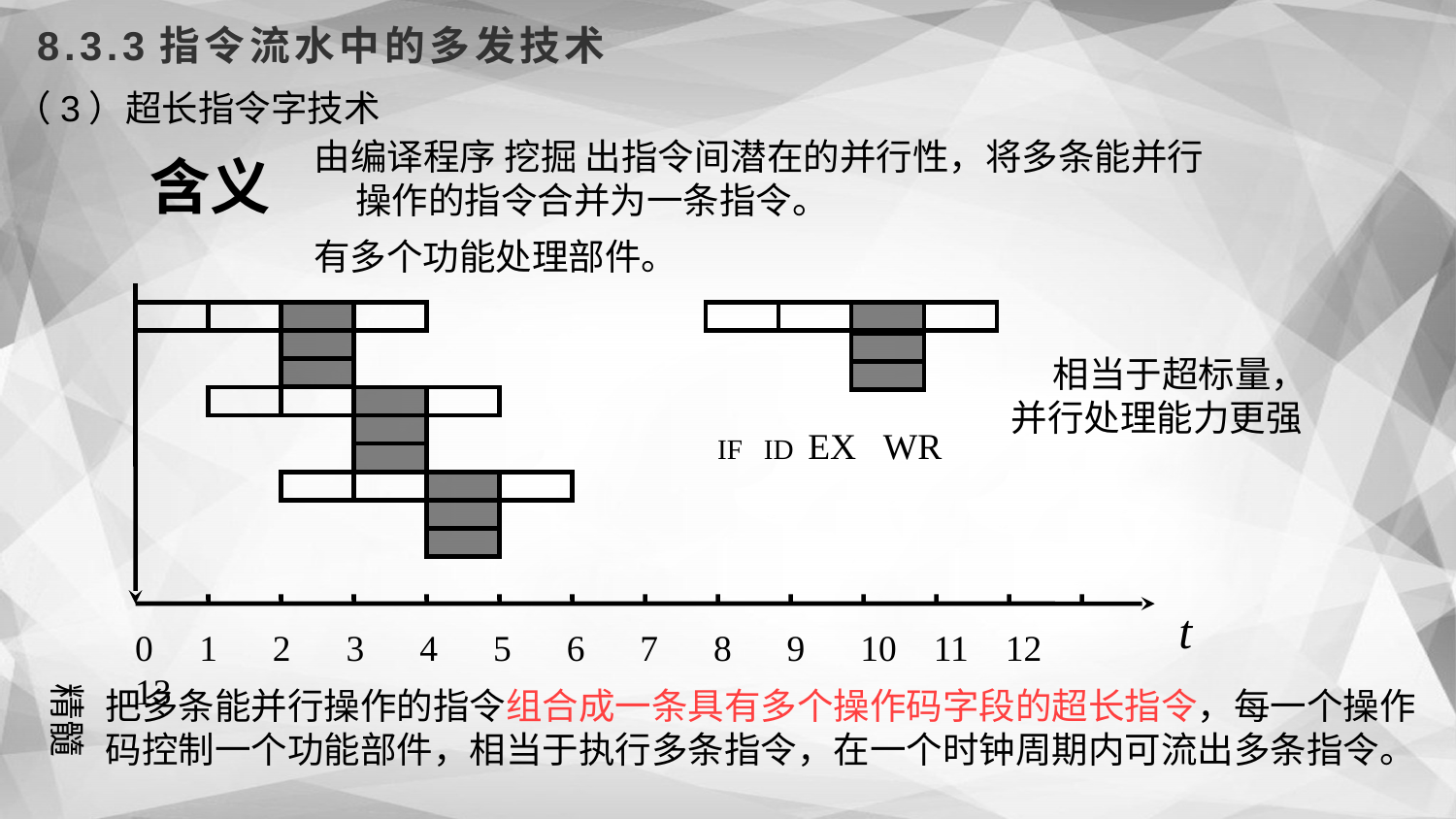

8.3.3指令流水中的多发技术
（3）超长指令字技术
由编译程序 挖掘 出指令间潜在的并行性，将多条能并行
    操作的指令合并为一条指令。
含义
有多个功能处理部件。

IF   ID  EX   WR

0     1      2      3      4      5      6      7      8      9      10    11    12    13
t
    相当于超标量，
并行处理能力更强
精髓
把多条能并行操作的指令组合成一条具有多个操作码字段的超长指令，每一个操作
码控制一个功能部件，相当于执行多条指令，在一个时钟周期内可流出多条指令。